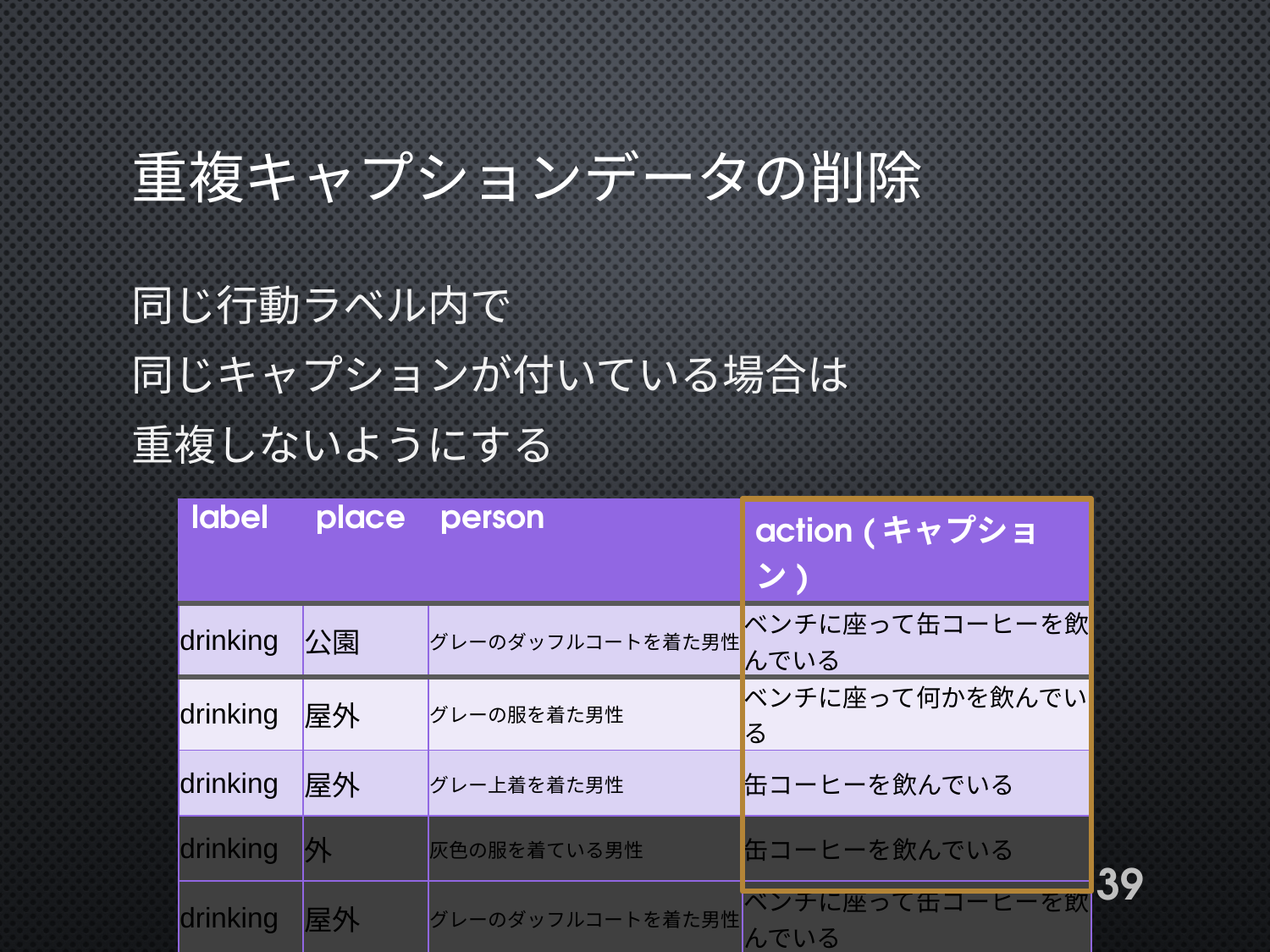

# 重複キャプションデータの削除
同じ行動ラベル内で
同じキャプションが付いている場合は
重複しないようにする
| label | place | person | action (キャプション) |
| --- | --- | --- | --- |
| drinking | 公園 | グレーのダッフルコートを着た男性 | ベンチに座って缶コーヒーを飲んでいる |
| drinking | 屋外 | グレーの服を着た男性 | ベンチに座って何かを飲んでいる |
| drinking | 屋外 | グレー上着を着た男性 | 缶コーヒーを飲んでいる |
| drinking | 外 | 灰色の服を着ている男性 | 缶コーヒーを飲んでいる |
| drinking | 屋外 | グレーのダッフルコートを着た男性 | ベンチに座って缶コーヒーを飲んでいる |

39